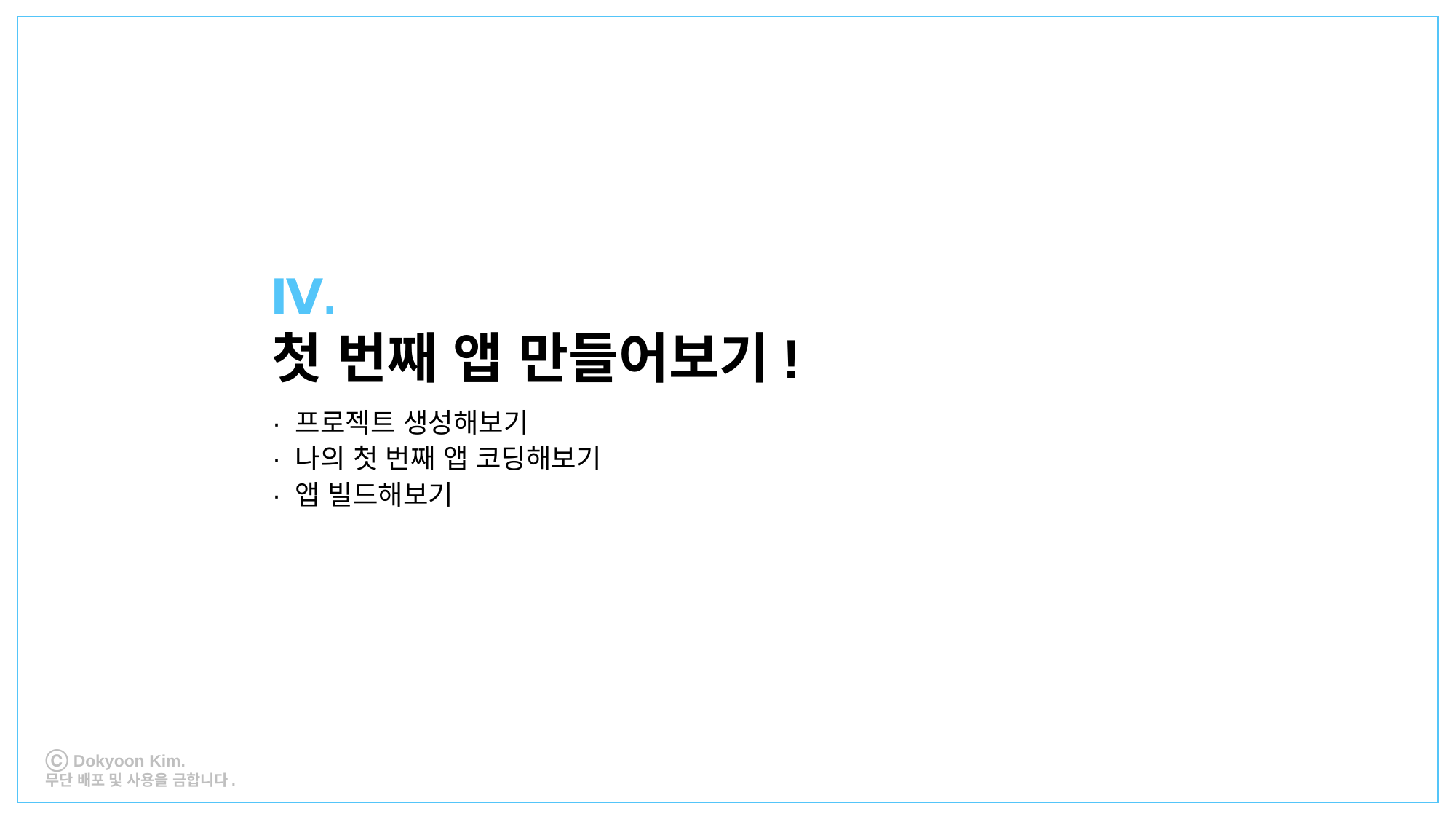

Ⅳ.
첫 번째 앱 만들어보기!
· 프로젝트 생성해보기
· 나의 첫 번째 앱 코딩해보기
· 앱 빌드해보기